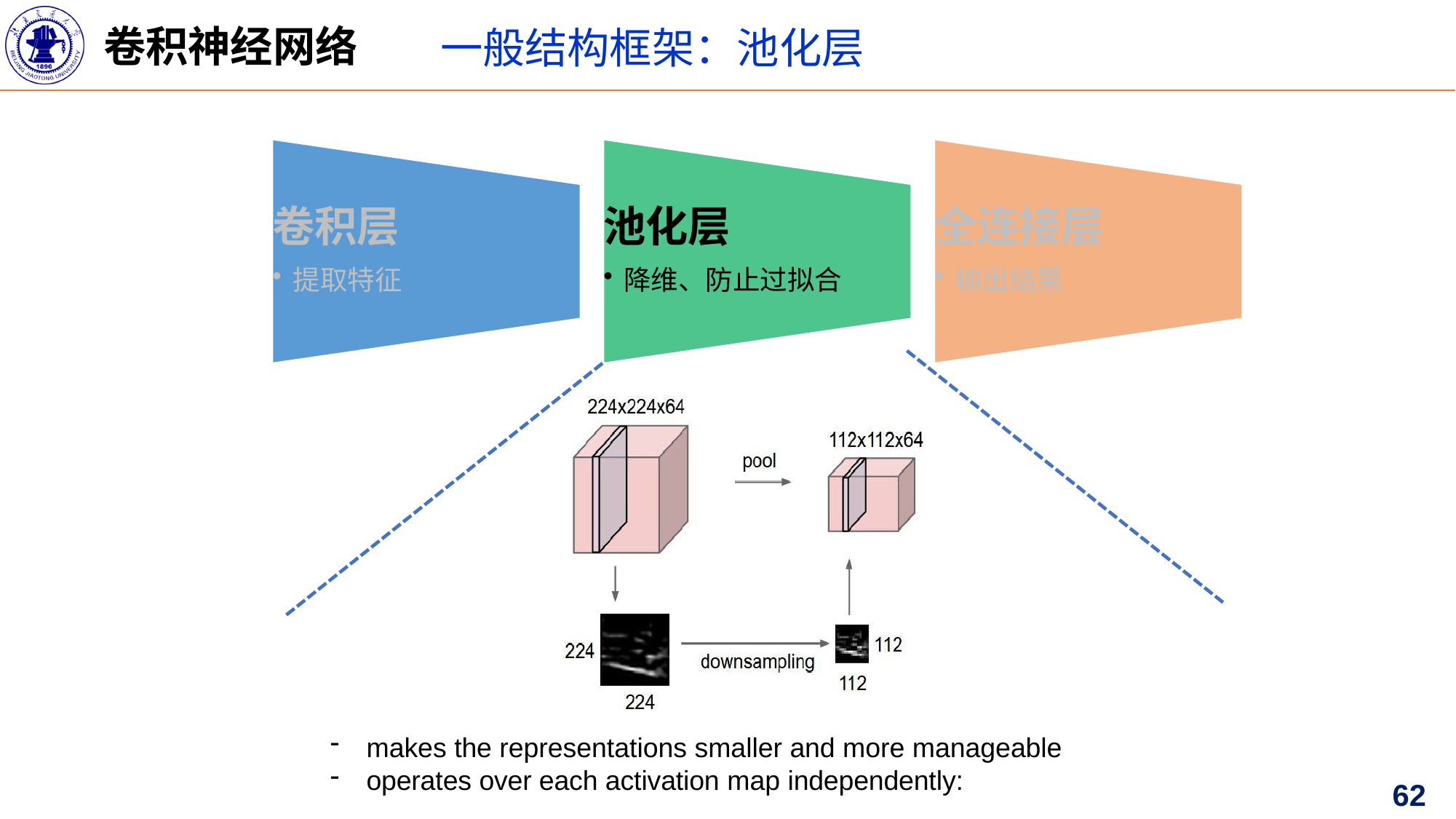

卷积神经网络
一般结构框架：池化层
卷积层
提取特征
池化层
降维、防止过拟合
全连接层
输出结果

makes the representations smaller and more manageable
operates over each activation map independently: